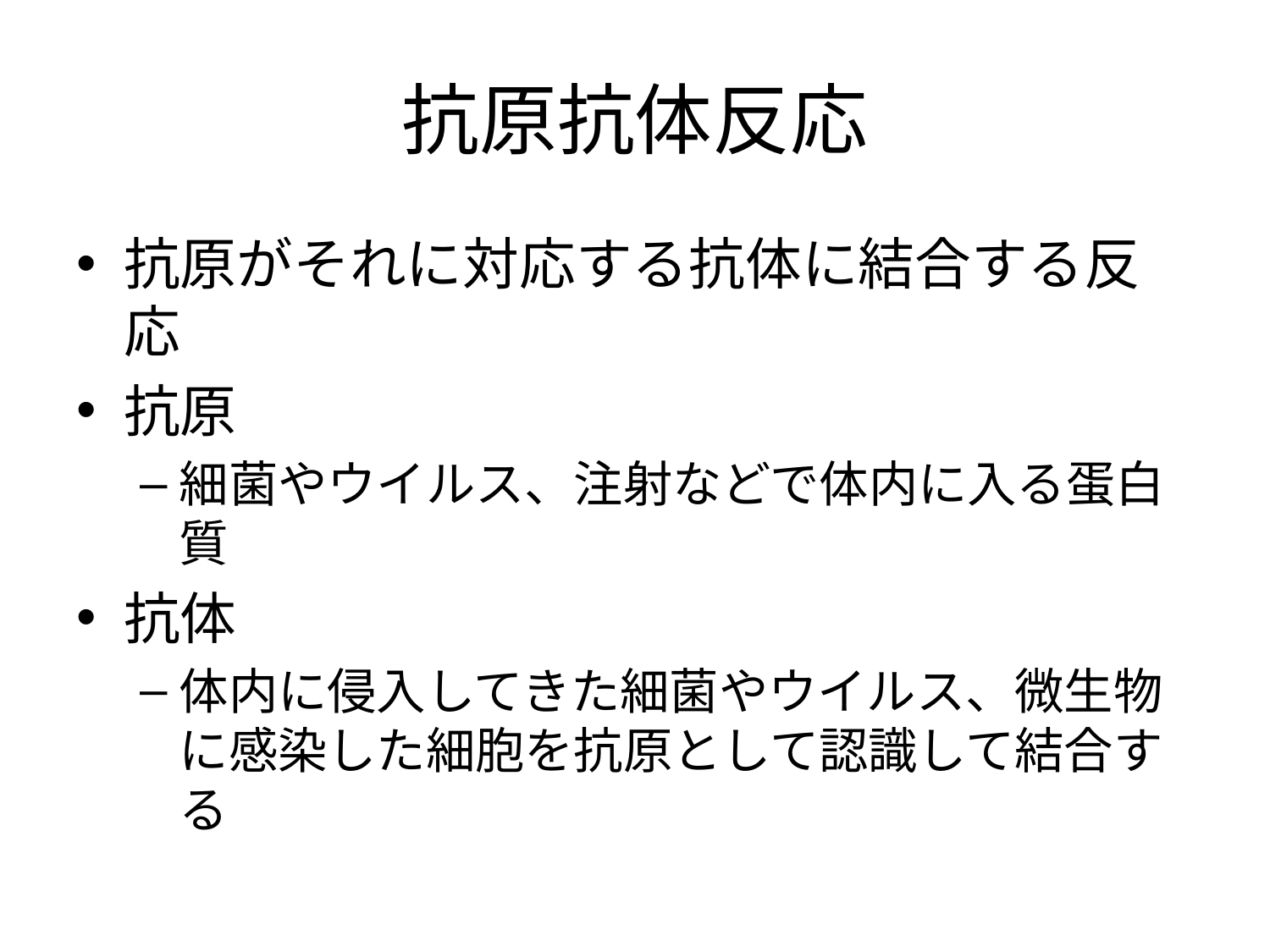

# 抗原抗体反応
抗原がそれに対応する抗体に結合する反応
抗原
細菌やウイルス、注射などで体内に入る蛋白質
抗体
体内に侵入してきた細菌やウイルス、微生物に感染した細胞を抗原として認識して結合する